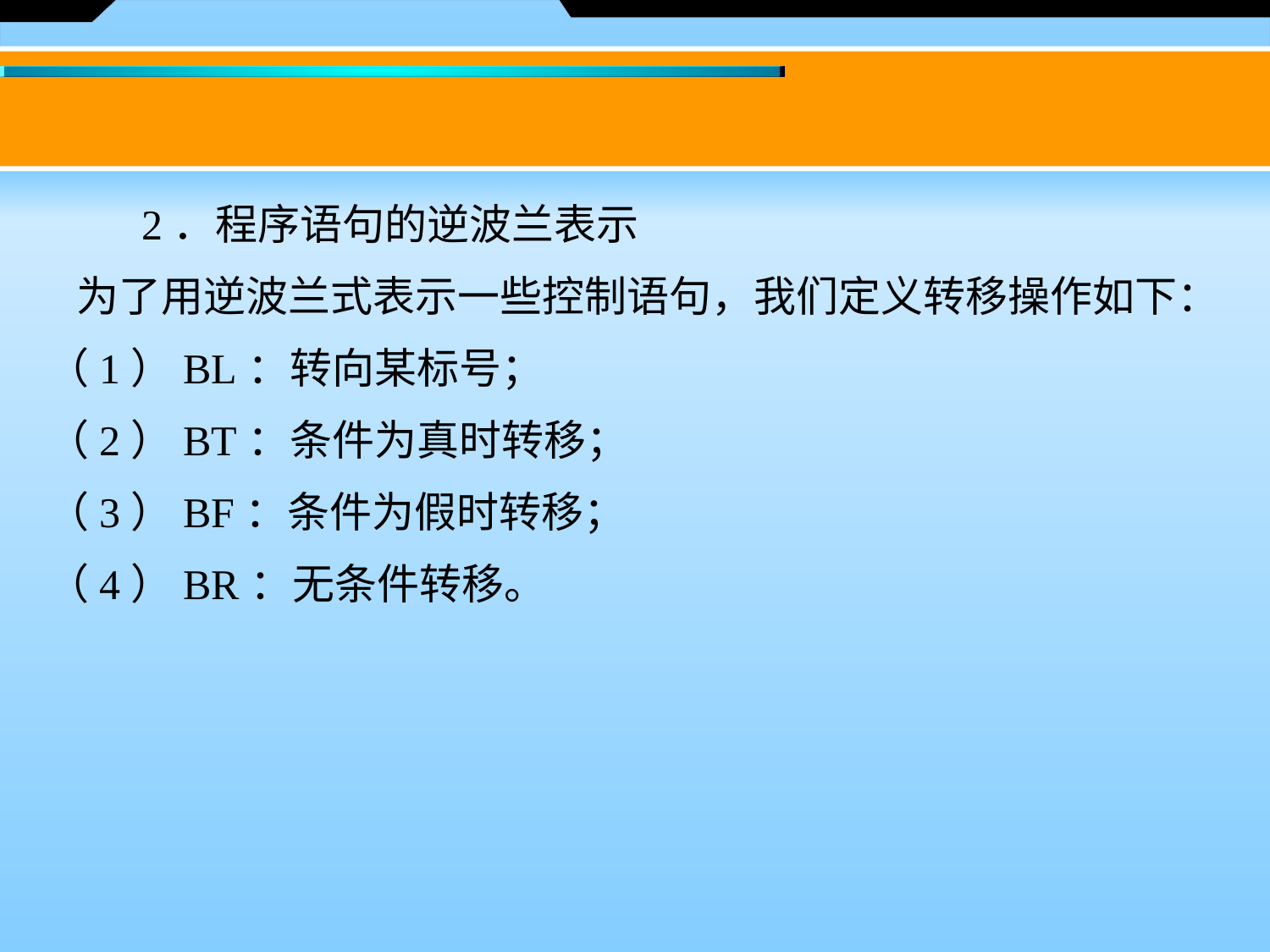

2．程序语句的逆波兰表示
  为了用逆波兰式表示一些控制语句，我们定义转移操作如下：
（1）BL：转向某标号；
（2）BT：条件为真时转移；
（3）BF：条件为假时转移；
（4）BR：无条件转移。